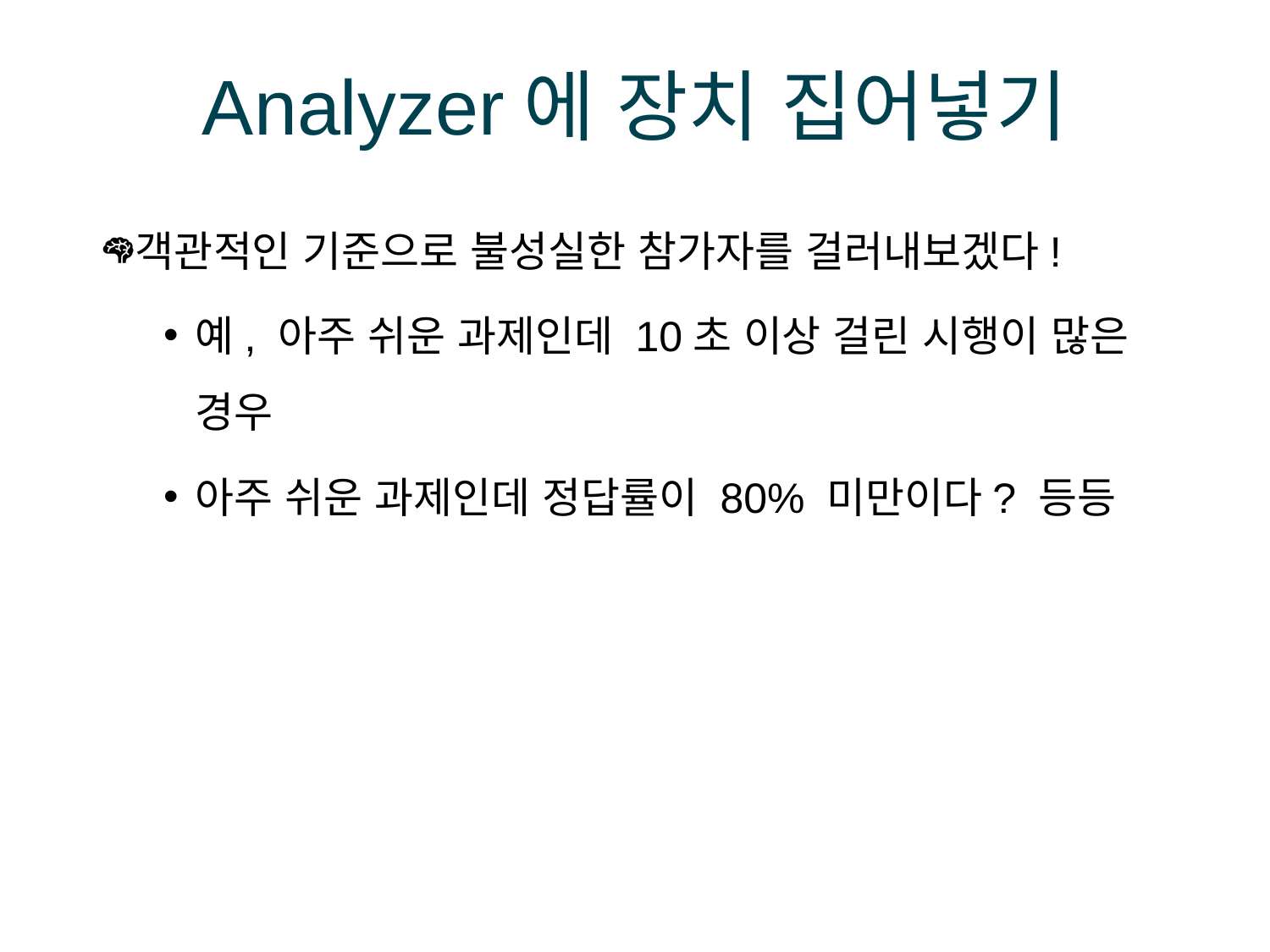

# Analyzer에 장치 집어넣기
객관적인 기준으로 불성실한 참가자를 걸러내보겠다!
예, 아주 쉬운 과제인데 10초 이상 걸린 시행이 많은 경우
아주 쉬운 과제인데 정답률이 80% 미만이다? 등등